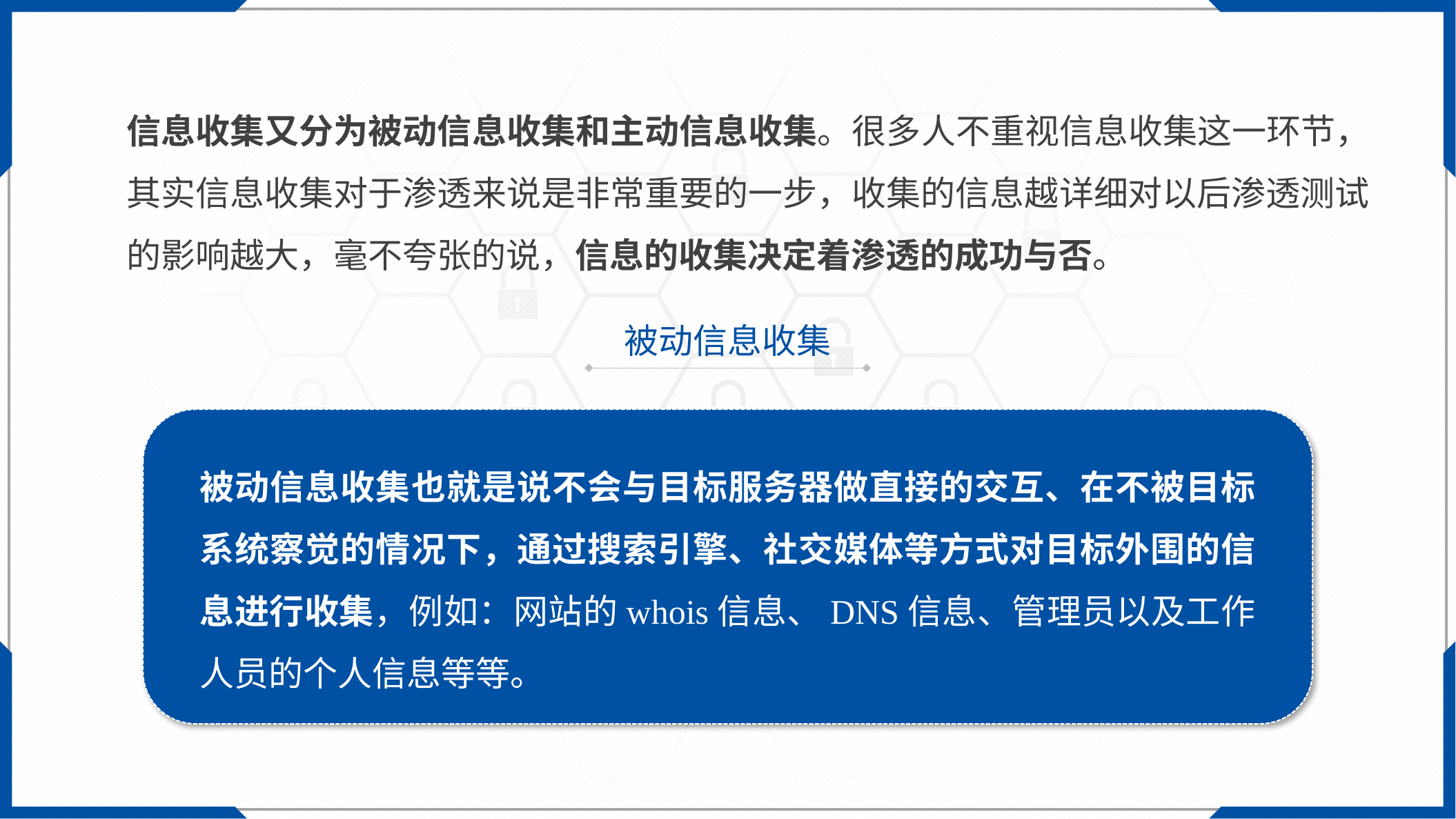

信息收集又分为被动信息收集和主动信息收集。很多人不重视信息收集这一环节，其实信息收集对于渗透来说是非常重要的一步，收集的信息越详细对以后渗透测试的影响越大，毫不夸张的说，信息的收集决定着渗透的成功与否。
被动信息收集

被动信息收集也就是说不会与目标服务器做直接的交互、在不被目标系统察觉的情况下，通过搜索引擎、社交媒体等方式对目标外围的信息进行收集，例如：网站的whois信息、DNS信息、管理员以及工作人员的个人信息等等。